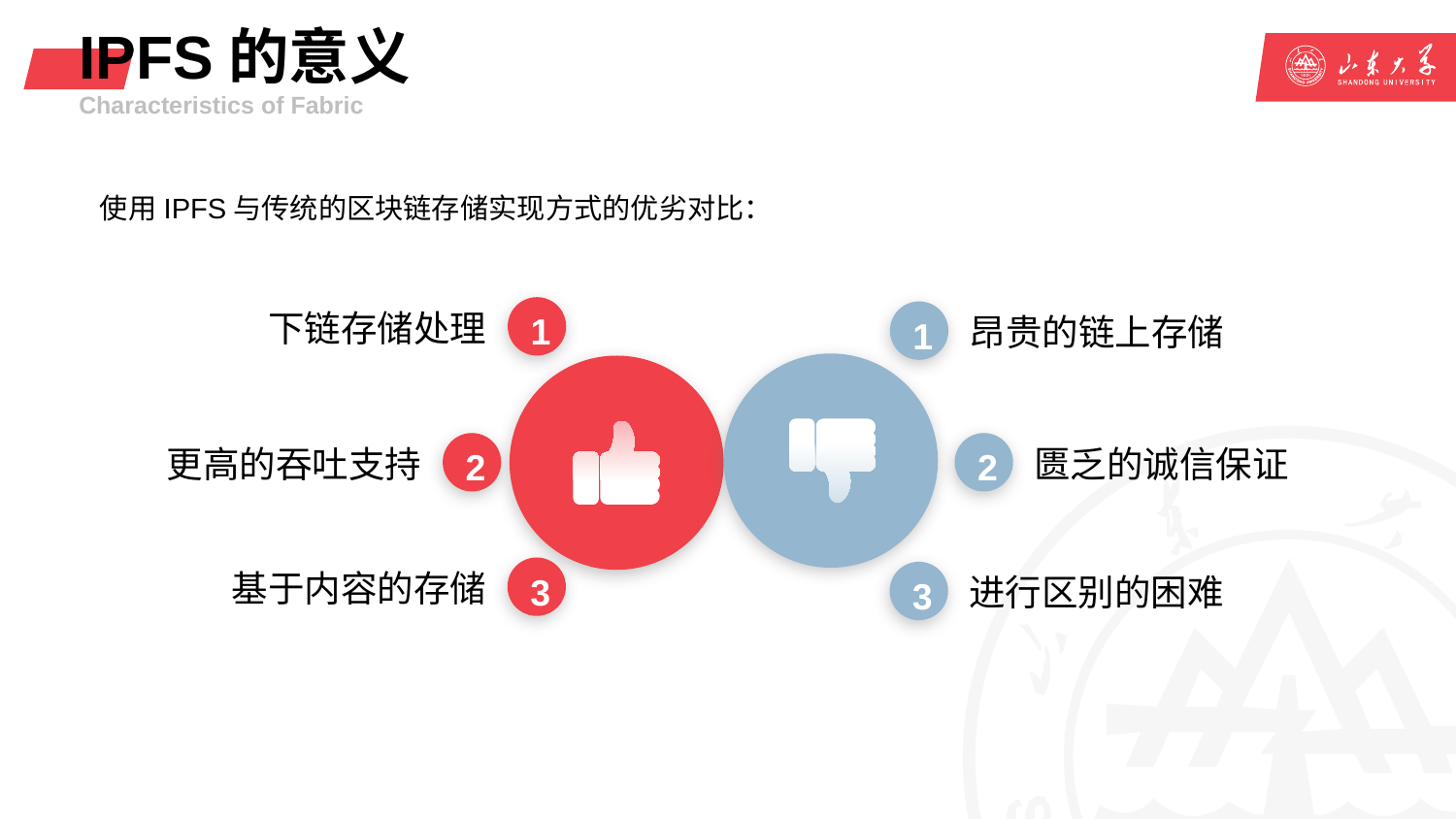

# IPFS的意义
Characteristics of Fabric
使用IPFS与传统的区块链存储实现方式的优劣对比：
下链存储处理
1
昂贵的链上存储
1

更高的吞吐支持
2
匮乏的诚信保证
2
基于内容的存储
3
进行区别的困难
3